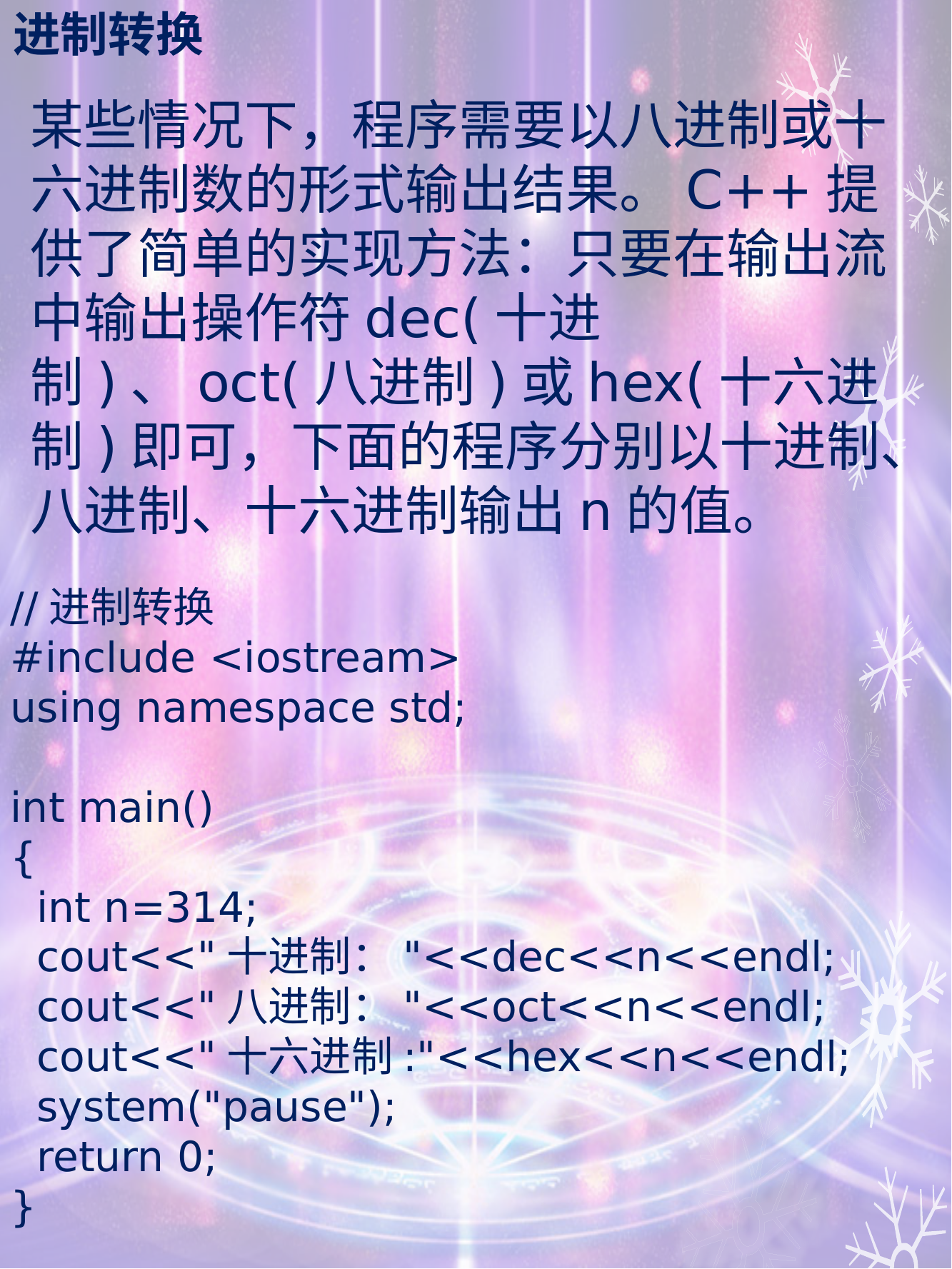

# 进制转换
某些情况下，程序需要以八进制或十六进制数的形式输出结果。C++提供了简单的实现方法：只要在输出流中输出操作符dec(十进制)、oct(八进制)或hex(十六进制)即可，下面的程序分别以十进制、八进制、十六进制输出n的值。
//进制转换
#include <iostream>
using namespace std;

int main()
{
  int n=314;
  cout<<"十进制："<<dec<<n<<endl;
  cout<<"八进制："<<oct<<n<<endl;
  cout<<"十六进制:"<<hex<<n<<endl;
  system("pause");
  return 0;
}